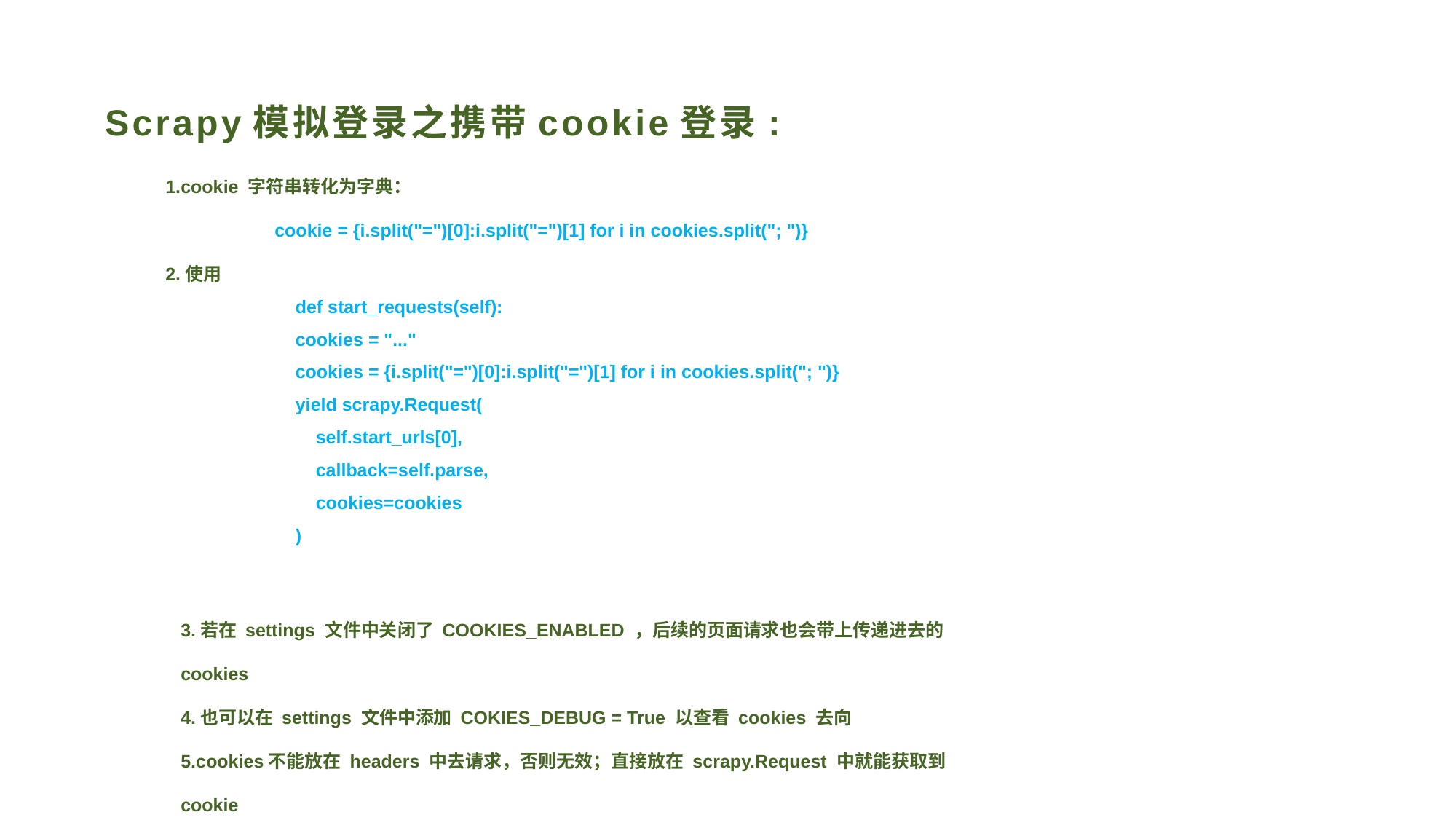

# Scrapy模拟登录之携带cookie登录:
1.cookie 字符串转化为字典：
	cookie = {i.split("=")[0]:i.split("=")[1] for i in cookies.split("; ")}
2.使用
def start_requests(self):
cookies = "..."
cookies = {i.split("=")[0]:i.split("=")[1] for i in cookies.split("; ")}
yield scrapy.Request(
    self.start_urls[0],
    callback=self.parse,
    cookies=cookies
)
3.若在 settings 文件中关闭了 COOKIES_ENABLED ，后续的页面请求也会带上传递进去的cookies
4.也可以在 settings 文件中添加 COKIES_DEBUG = True 以查看 cookies 去向
5.cookies不能放在 headers 中去请求，否则无效；直接放在 scrapy.Request 中就能获取到cookie